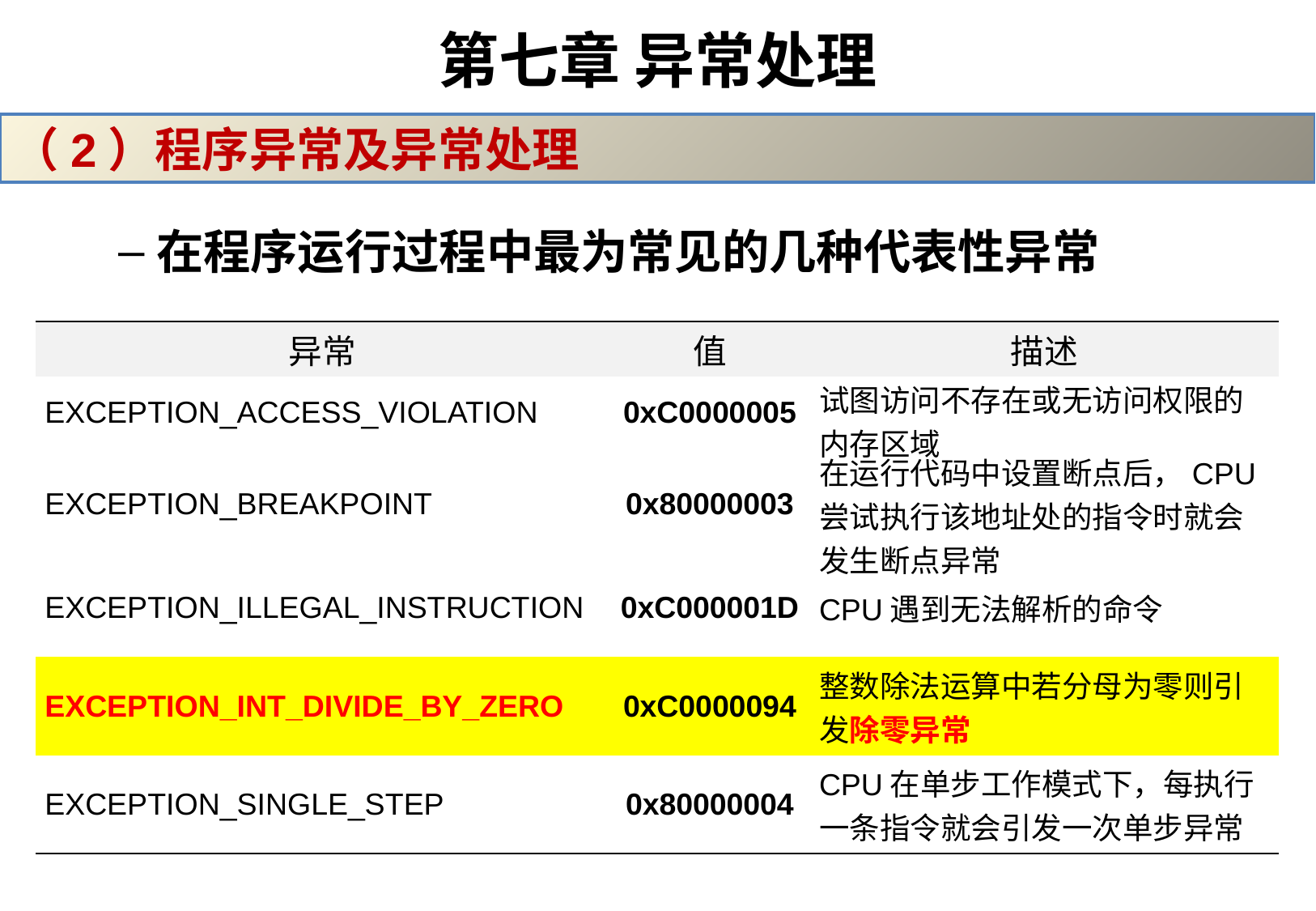

# 第七章 异常处理
（2）程序异常及异常处理
在程序运行过程中最为常见的几种代表性异常
| 异常 | 值 | 描述 |
| --- | --- | --- |
| EXCEPTION\_ACCESS\_VIOLATION | 0xC0000005 | 试图访问不存在或无访问权限的内存区域 |
| EXCEPTION\_BREAKPOINT | 0x80000003 | 在运行代码中设置断点后，CPU尝试执行该地址处的指令时就会发生断点异常 |
| EXCEPTION\_ILLEGAL\_INSTRUCTION | 0xC000001D | CPU遇到无法解析的命令 |
| EXCEPTION\_INT\_DIVIDE\_BY\_ZERO | 0xC0000094 | 整数除法运算中若分母为零则引发除零异常 |
| EXCEPTION\_SINGLE\_STEP | 0x80000004 | CPU在单步工作模式下，每执行一条指令就会引发一次单步异常 |